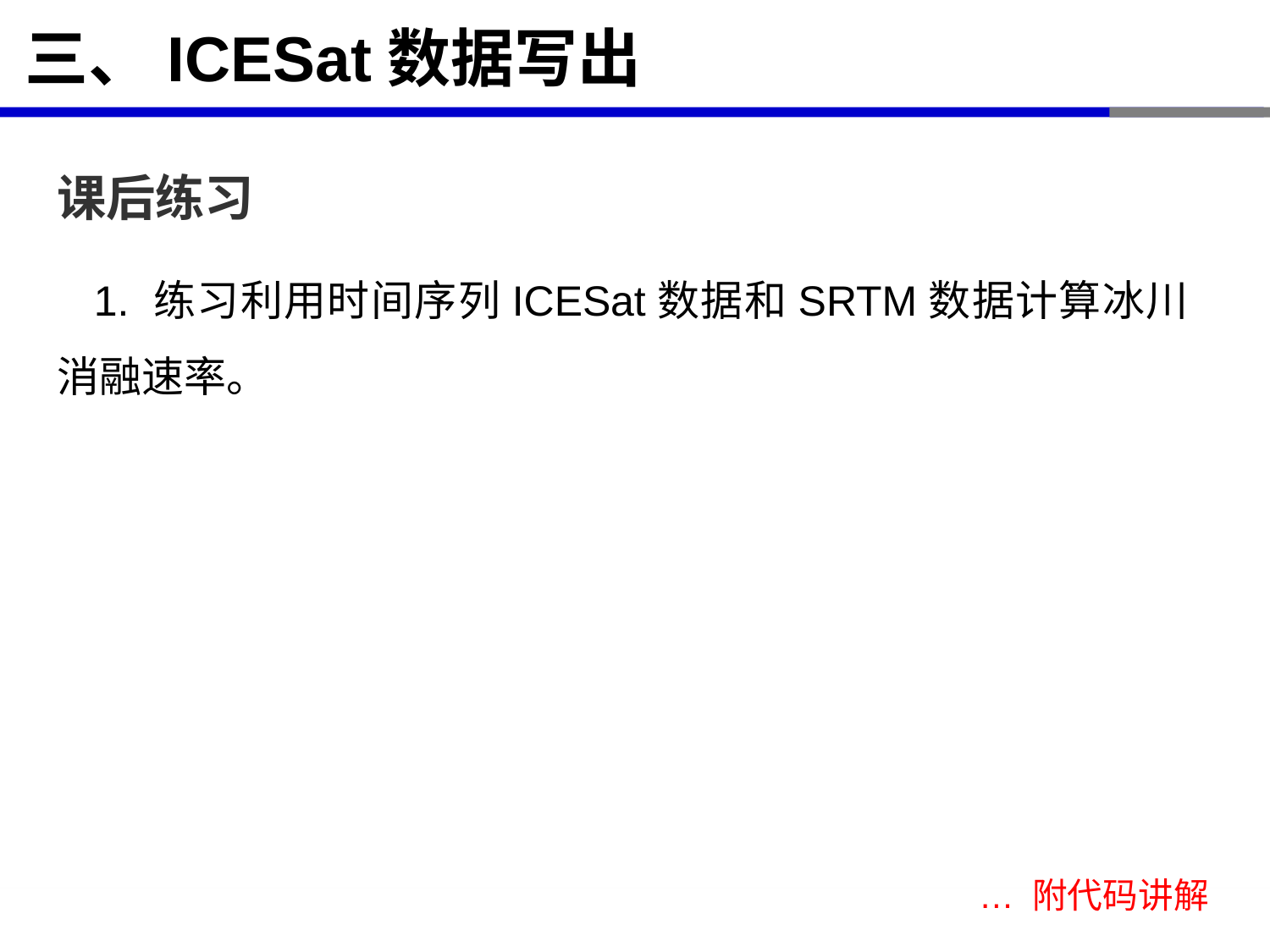

# 三、ICESat数据写出
课后练习
1. 练习利用时间序列ICESat数据和SRTM数据计算冰川消融速率。

… 附代码讲解